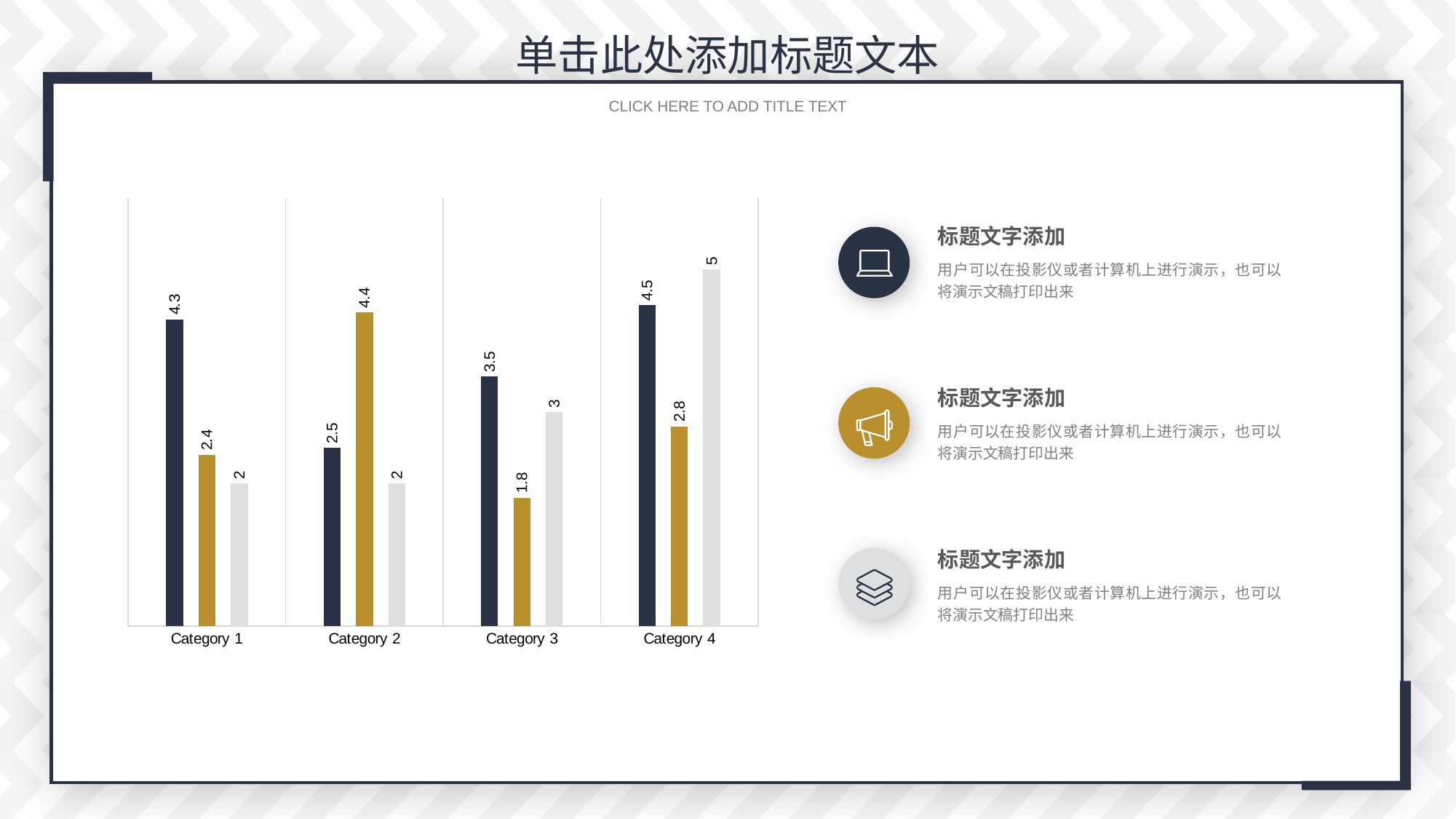

单击此处添加标题文本
 CLICK HERE TO ADD TITLE TEXT

### Chart

| Category | Series 1 | Series 2 | Series 3 |
|---|---|---|---|
| Category 1 | 4.3 | 2.4 | 2.0 |
| Category 2 | 2.5 | 4.4 | 2.0 |
| Category 3 | 3.5 | 1.8 | 3.0 |
| Category 4 | 4.5 | 2.8 | 5.0 |
标题文字添加
用户可以在投影仪或者计算机上进行演示，也可以将演示文稿打印出来

标题文字添加
用户可以在投影仪或者计算机上进行演示，也可以将演示文稿打印出来

标题文字添加
用户可以在投影仪或者计算机上进行演示，也可以将演示文稿打印出来